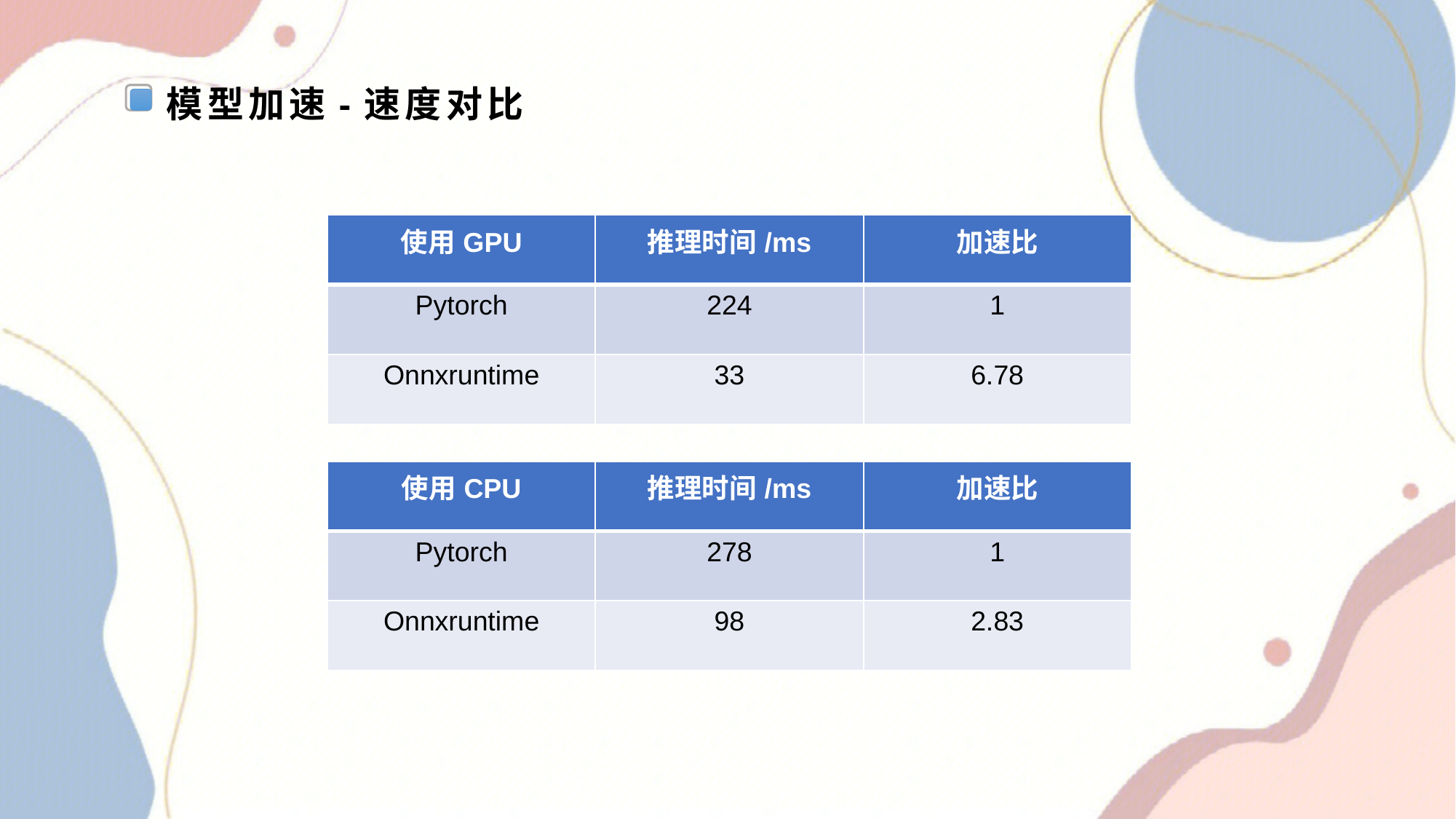

模型加速-速度对比

| 使用GPU | 推理时间/ms | 加速比 |
| --- | --- | --- |
| Pytorch | 224 | 1 |
| Onnxruntime | 33 | 6.78 |
| 使用CPU | 推理时间/ms | 加速比 |
| --- | --- | --- |
| Pytorch | 278 | 1 |
| Onnxruntime | 98 | 2.83 |